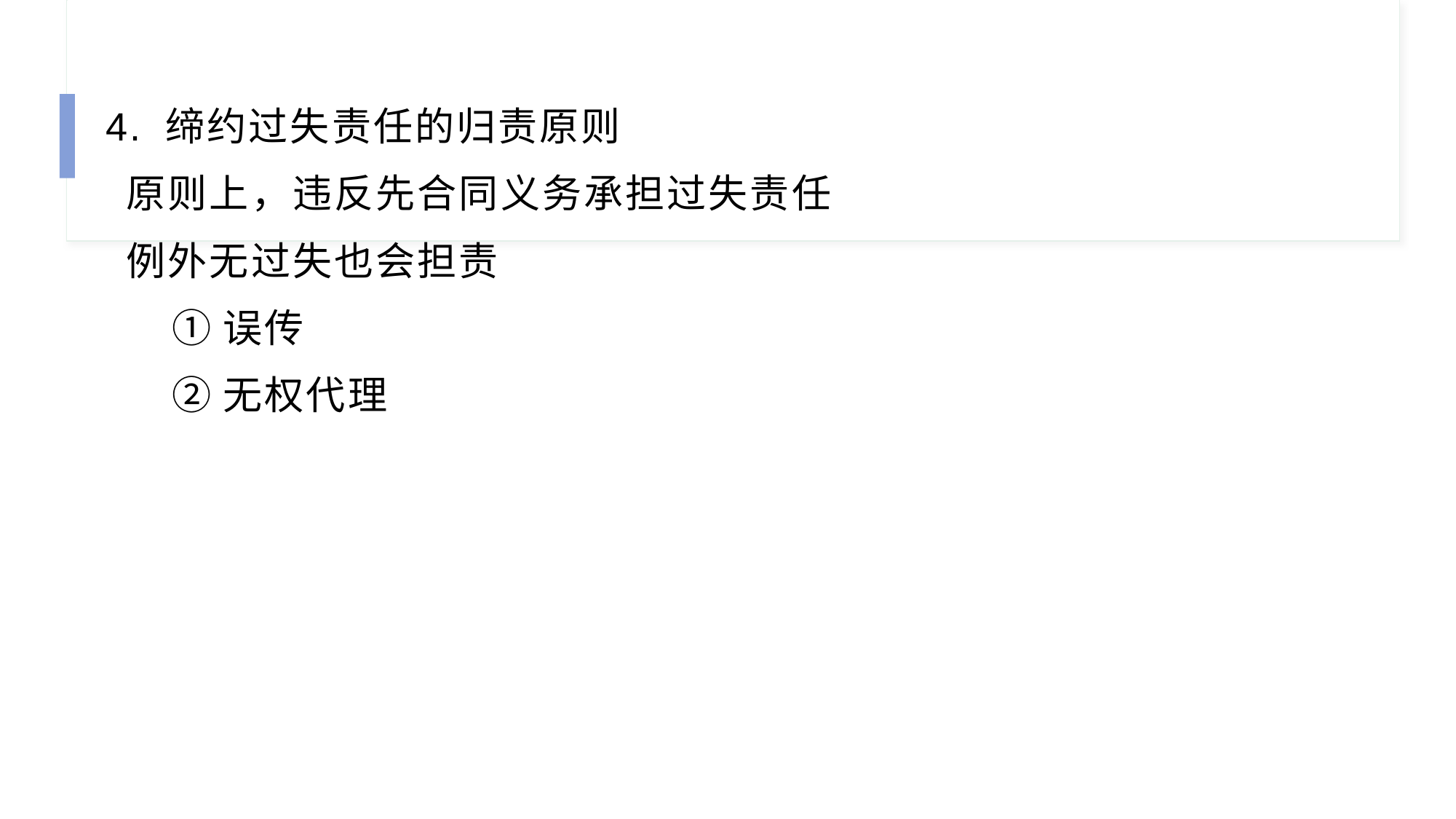

4. 缔约过失责任的归责原则
 原则上，违反先合同义务承担过失责任
 例外无过失也会担责
      ①误传
      ②无权代理